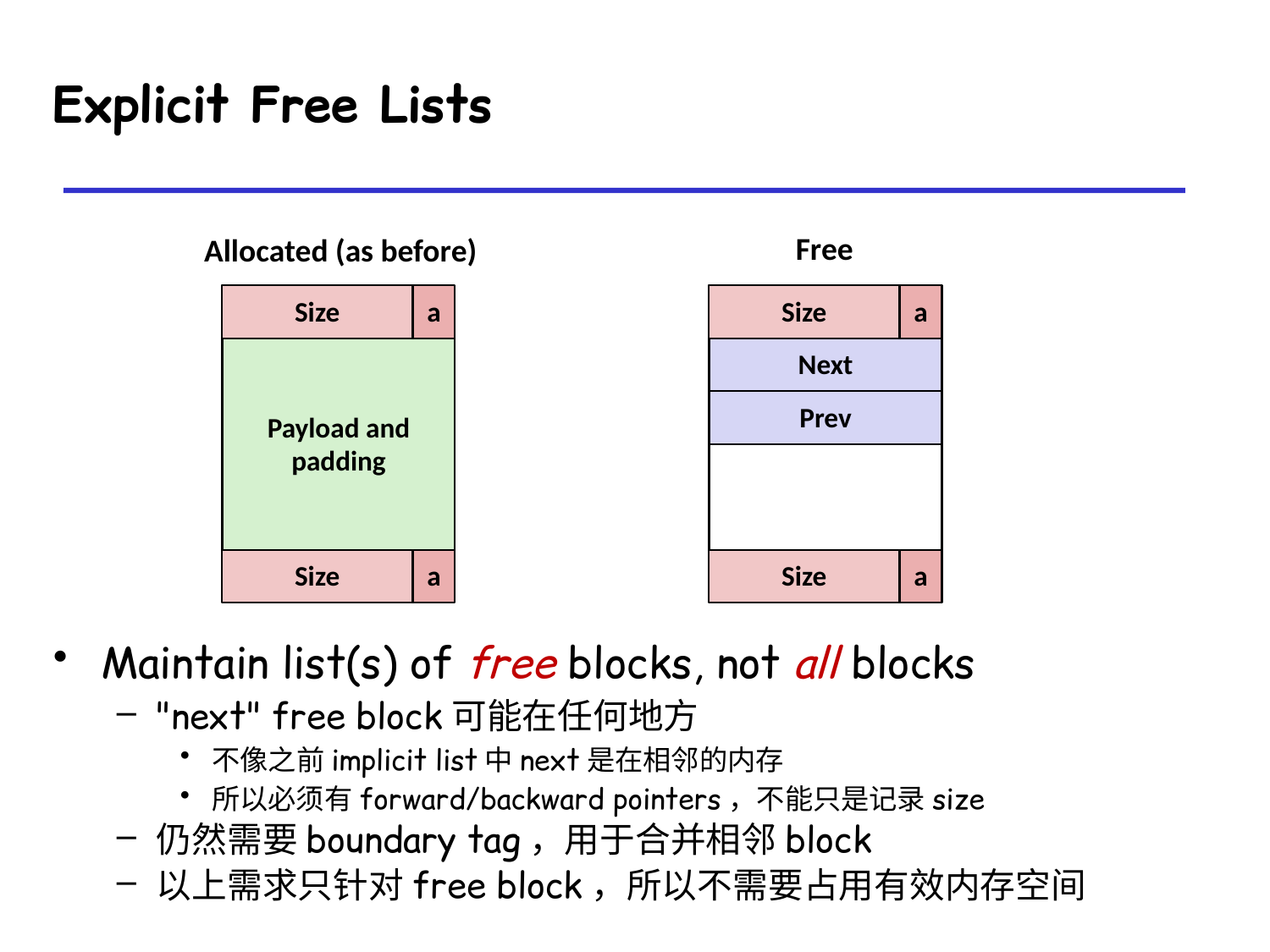

# Explicit Free Lists
Free
Allocated (as before)
Size
a
Size
a
Payload and
padding
Next
Prev

Size
a
Size
a
Maintain list(s) of free blocks, not all blocks
"next" free block可能在任何地方
不像之前implicit list中next是在相邻的内存
所以必须有forward/backward pointers，不能只是记录size
仍然需要boundary tag，用于合并相邻block
以上需求只针对free block，所以不需要占用有效内存空间